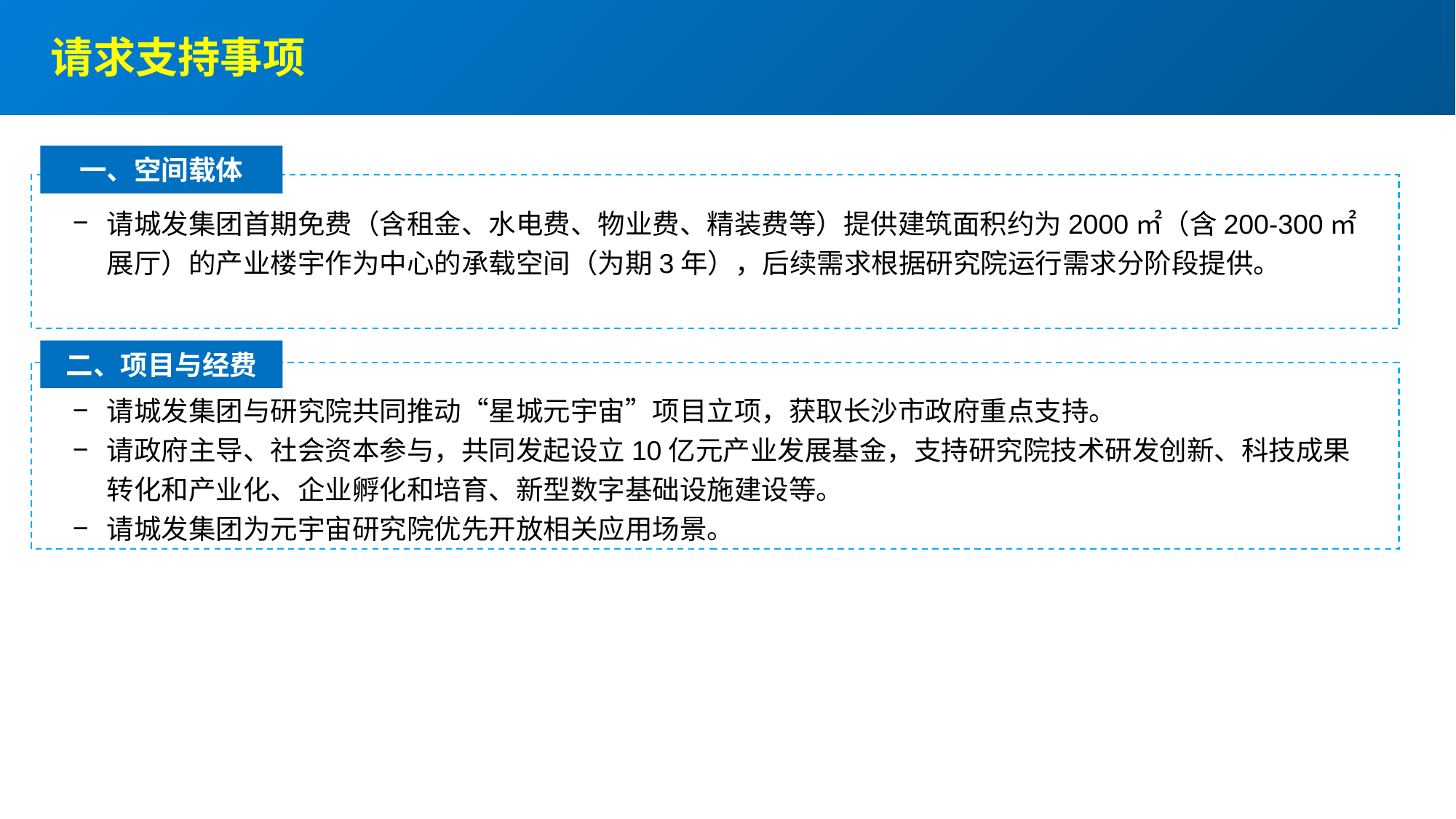

请求支持事项
一、空间载体

请城发集团首期免费（含租金、水电费、物业费、精装费等）提供建筑面积约为2000㎡（含200-300㎡展厅）的产业楼宇作为中心的承载空间（为期3年），后续需求根据研究院运行需求分阶段提供。
二、项目与经费

请城发集团与研究院共同推动“星城元宇宙”项目立项，获取长沙市政府重点支持。
请政府主导、社会资本参与，共同发起设立10亿元产业发展基金，支持研究院技术研发创新、科技成果转化和产业化、企业孵化和培育、新型数字基础设施建设等。
请城发集团为元宇宙研究院优先开放相关应用场景。